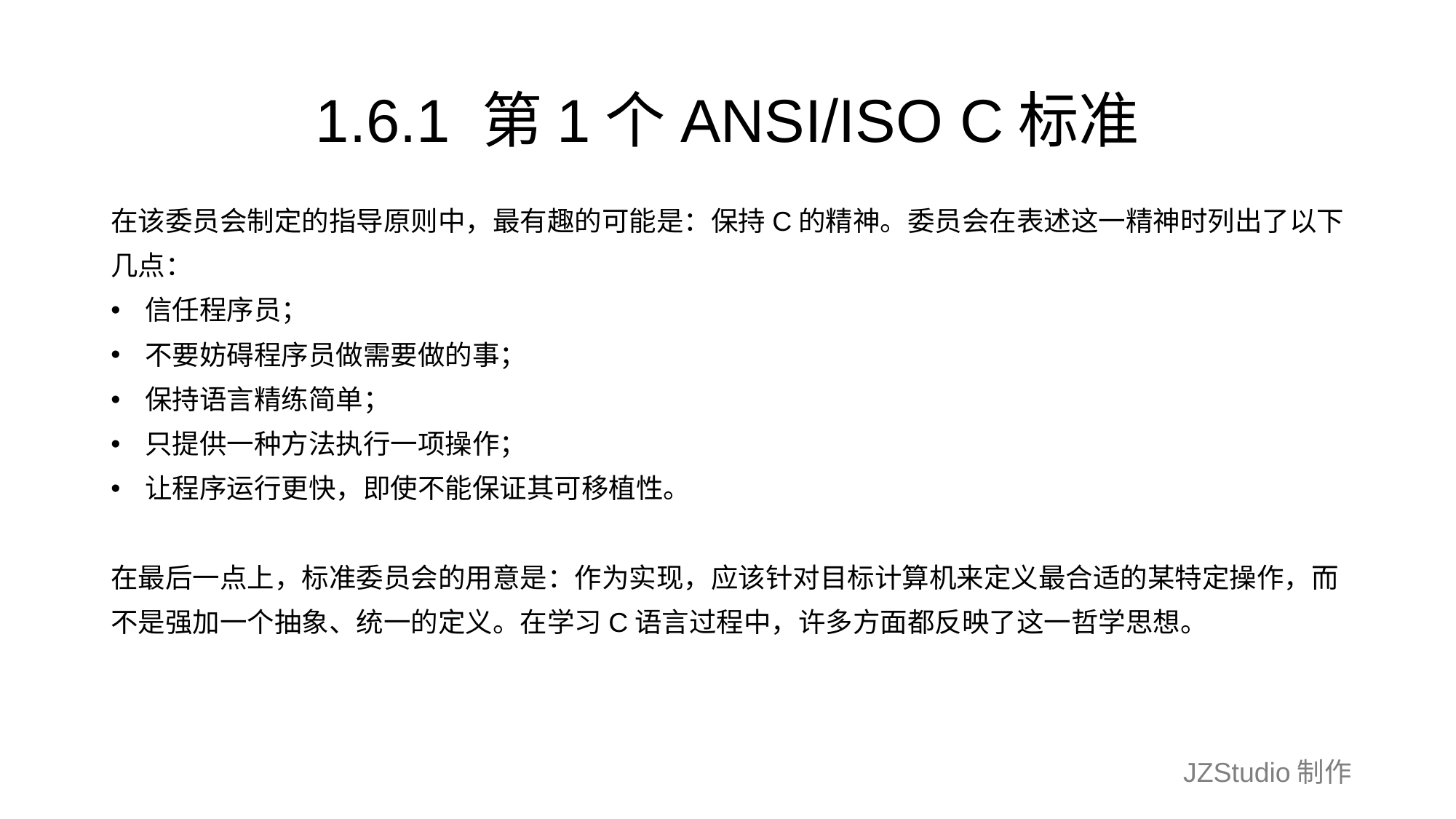

# 1.6.1 第1个ANSI/ISO C标准
在该委员会制定的指导原则中，最有趣的可能是：保持C的精神。委员会在表述这一精神时列出了以下
几点：
信任程序员；
不要妨碍程序员做需要做的事；
保持语言精练简单；
只提供一种方法执行一项操作；
让程序运行更快，即使不能保证其可移植性。

在最后一点上，标准委员会的用意是：作为实现，应该针对目标计算机来定义最合适的某特定操作，而
不是强加一个抽象、统一的定义。在学习C语言过程中，许多方面都反映了这一哲学思想。